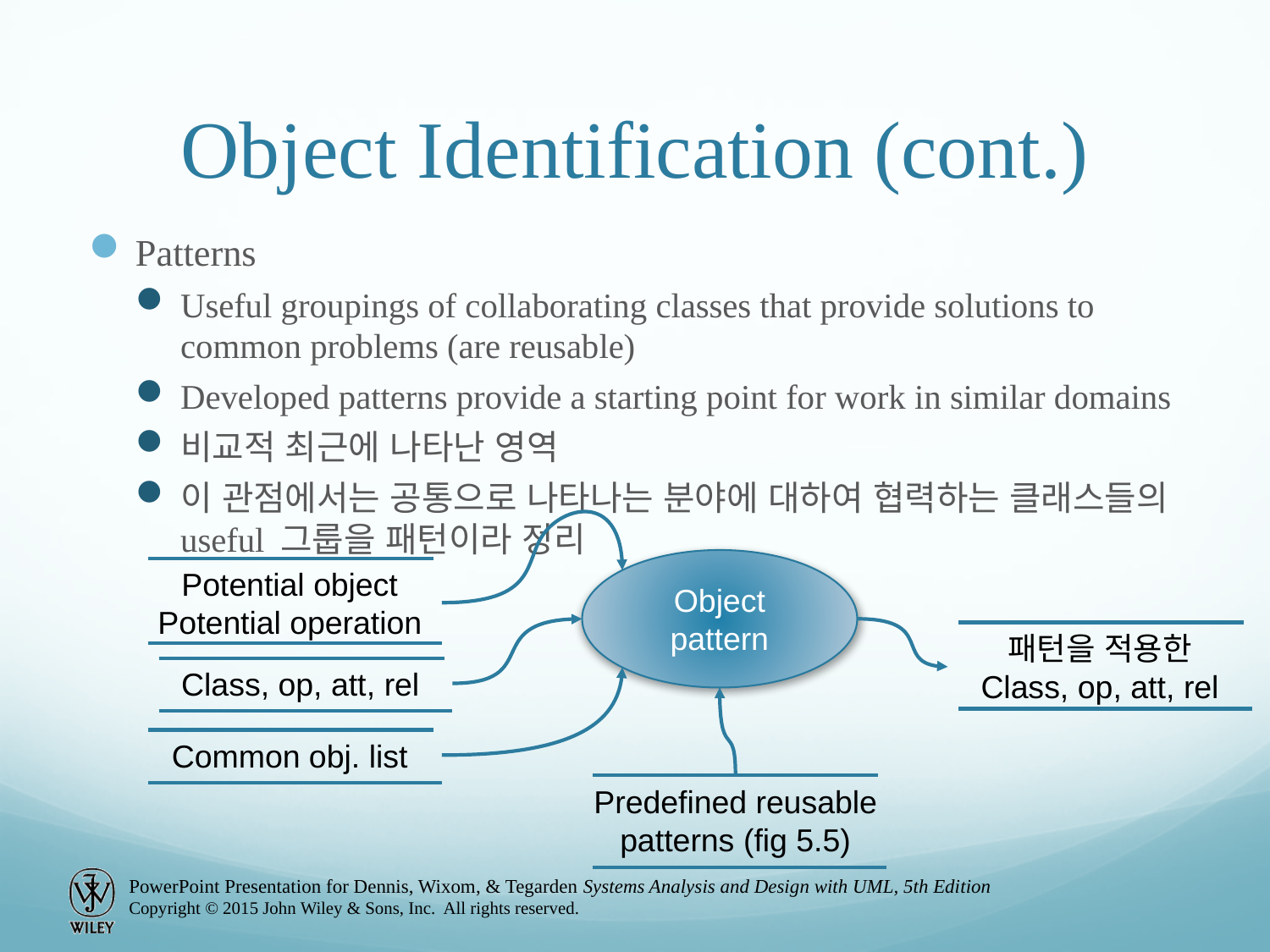

# Object Identification (cont.)
Patterns
Useful groupings of collaborating classes that provide solutions to common problems (are reusable)
Developed patterns provide a starting point for work in similar domains
비교적 최근에 나타난 영역
이 관점에서는 공통으로 나타나는 분야에 대하여 협력하는 클래스들의 useful 그룹을 패턴이라 정리
Object pattern
Potential object Potential operation
패턴을 적용한
Class, op, att, rel
Class, op, att, rel
Common obj. list
Predefined reusable patterns (fig 5.5)